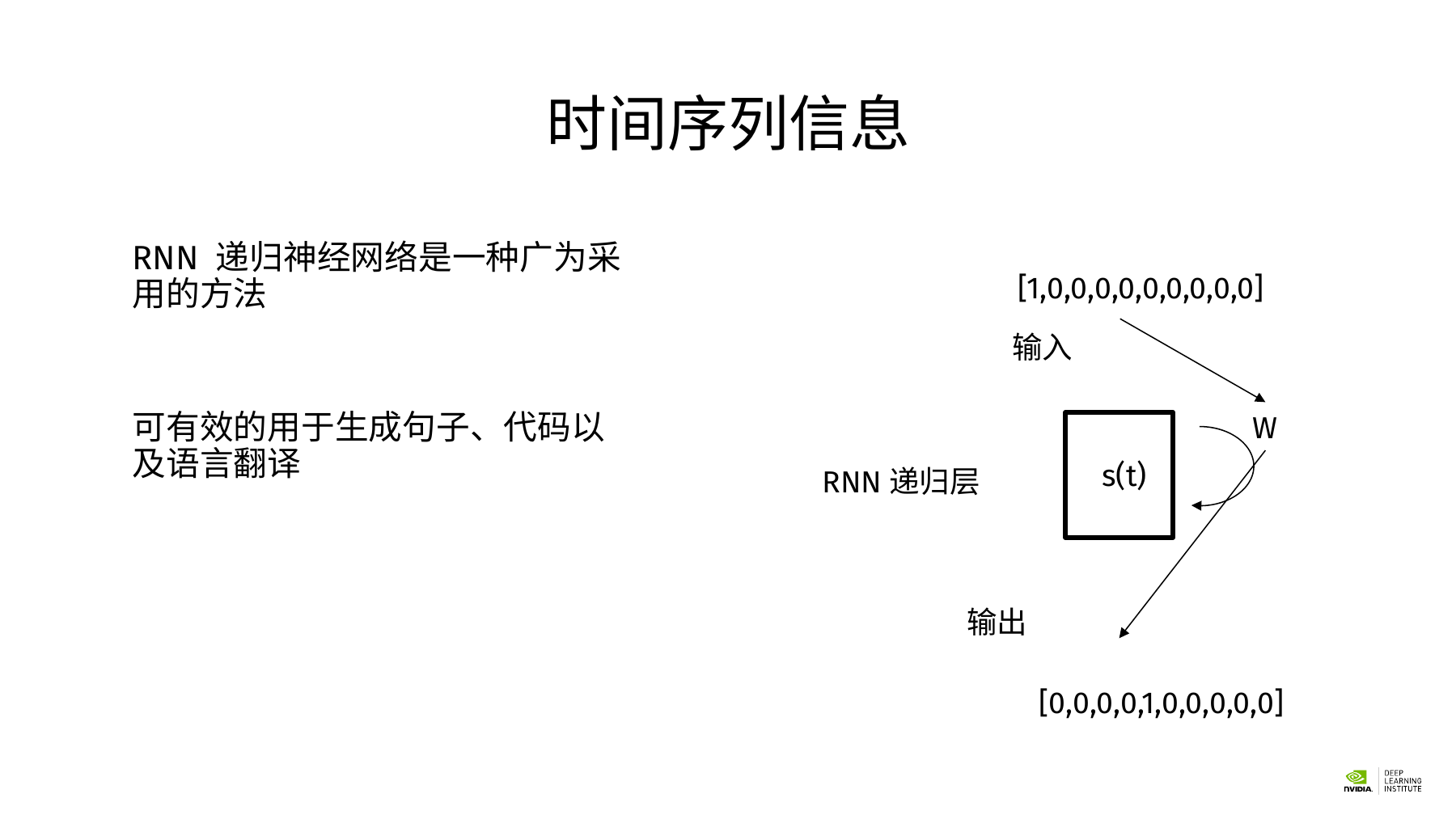

# 时间序列信息
RNN 递归神经网络是一种广为采用的方法

可有效的用于生成句子、代码以及语言翻译
[1,0,0,0,0,0,0,0,0,0]
输入
W

s(t)
RNN递归层
输出
[0,0,0,0,1,0,0,0,0,0]